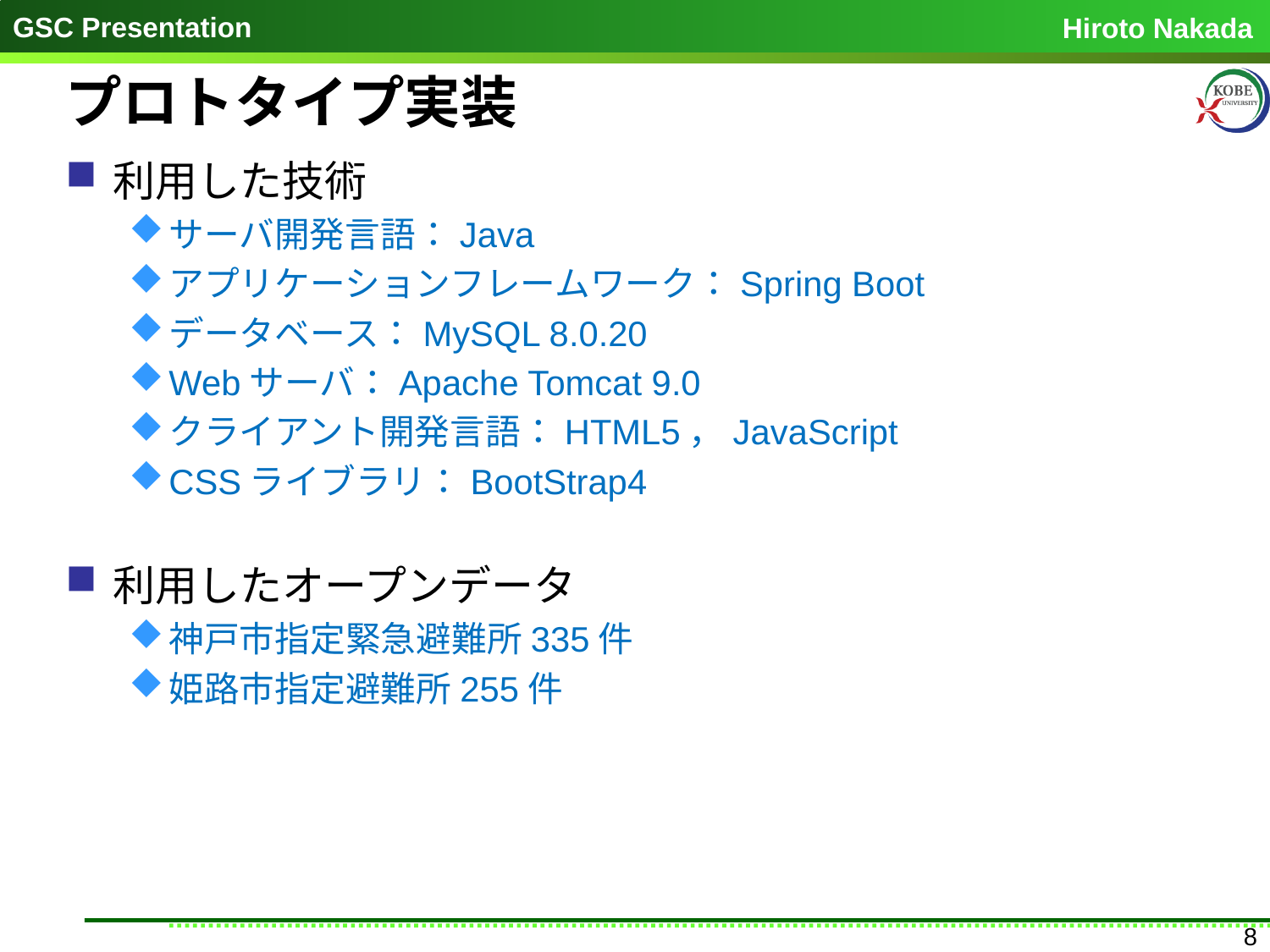

# プロトタイプ実装
利用した技術
サーバ開発言語：Java
アプリケーションフレームワーク：Spring Boot
データベース：MySQL 8.0.20
Webサーバ：Apache Tomcat 9.0
クライアント開発言語：HTML5，JavaScript
CSSライブラリ：BootStrap4

利用したオープンデータ
神戸市指定緊急避難所335件
姫路市指定避難所255件

8